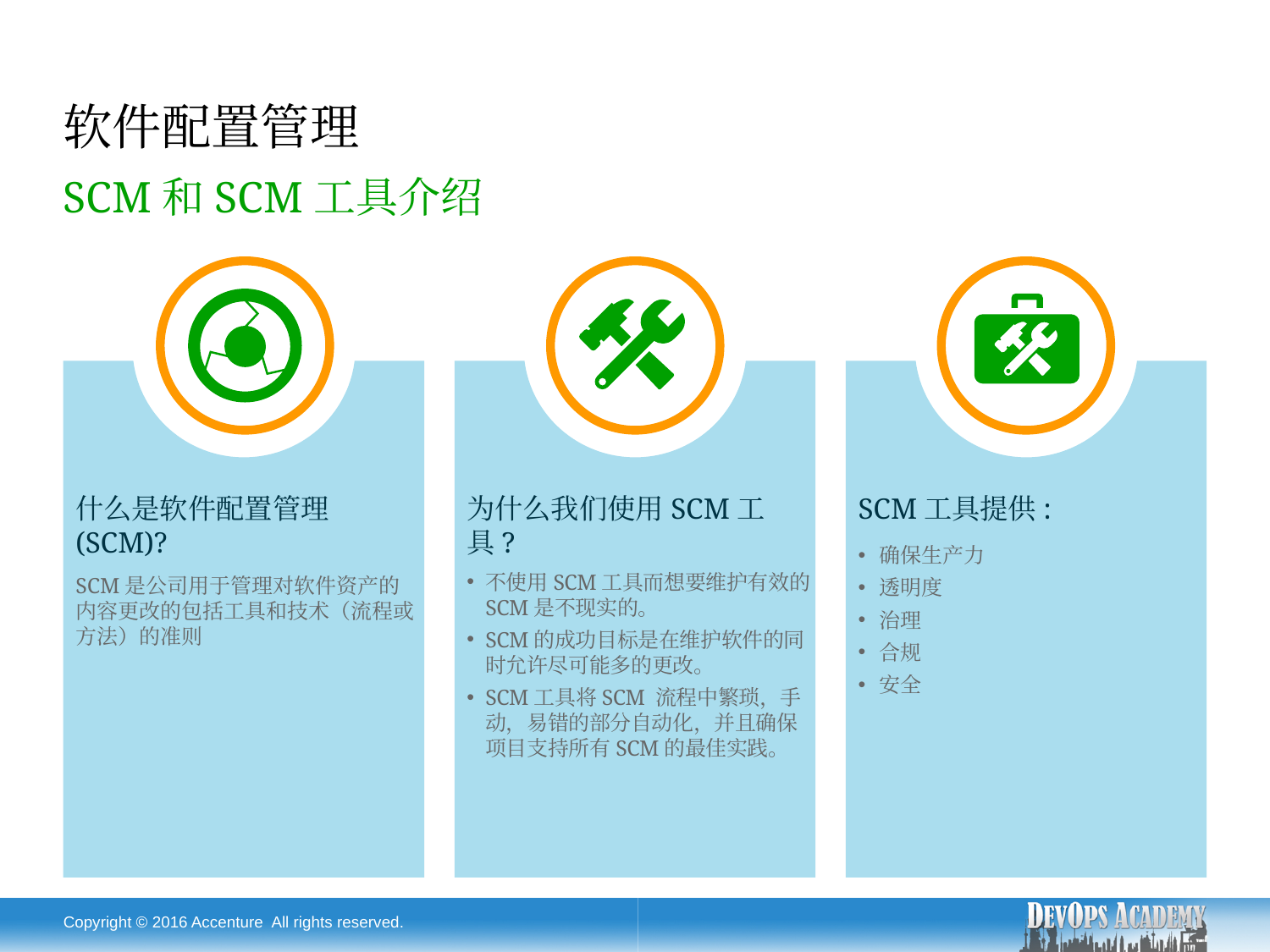

# 软件配置管理
SCM和SCM工具介绍

什么是软件配置管理(SCM)?
SCM是公司用于管理对软件资产的内容更改的包括工具和技术（流程或方法）的准则
为什么我们使用SCM工具?
不使用SCM工具而想要维护有效的SCM是不现实的。
SCM的成功目标是在维护软件的同时允许尽可能多的更改。
SCM工具将SCM 流程中繁琐，手动，易错的部分自动化，并且确保项目支持所有SCM的最佳实践。

SCM工具提供:
确保生产力
透明度
治理
合规
安全
Copyright © 2016 Accenture  All rights reserved.